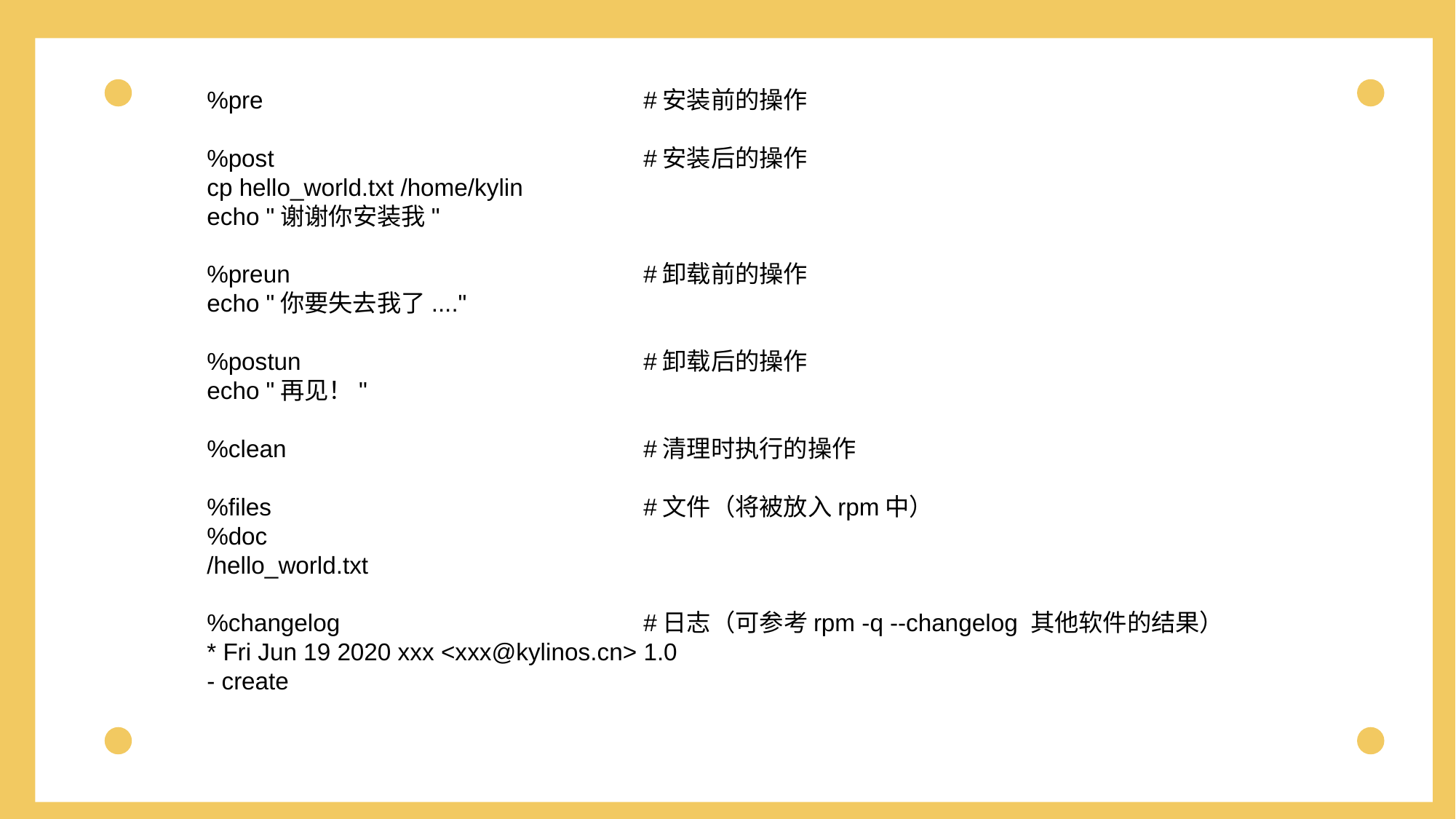

rpmbuild/
├── BUILD
├── RPMS
├── SOURCES
├── SPECS
└── SRPMS
%pre				#安装前的操作

%post				#安装后的操作
cp hello_world.txt /home/kylin
echo "谢谢你安装我"

%preun				#卸载前的操作
echo "你要失去我了...."

%postun				#卸载后的操作
echo "再见！"

%clean				#清理时执行的操作

%files				#文件（将被放入rpm中）
%doc
/hello_world.txt

%changelog			#日志（可参考rpm -q --changelog 其他软件的结果）
* Fri Jun 19 2020 xxx <xxx@kylinos.cn> 1.0
- create